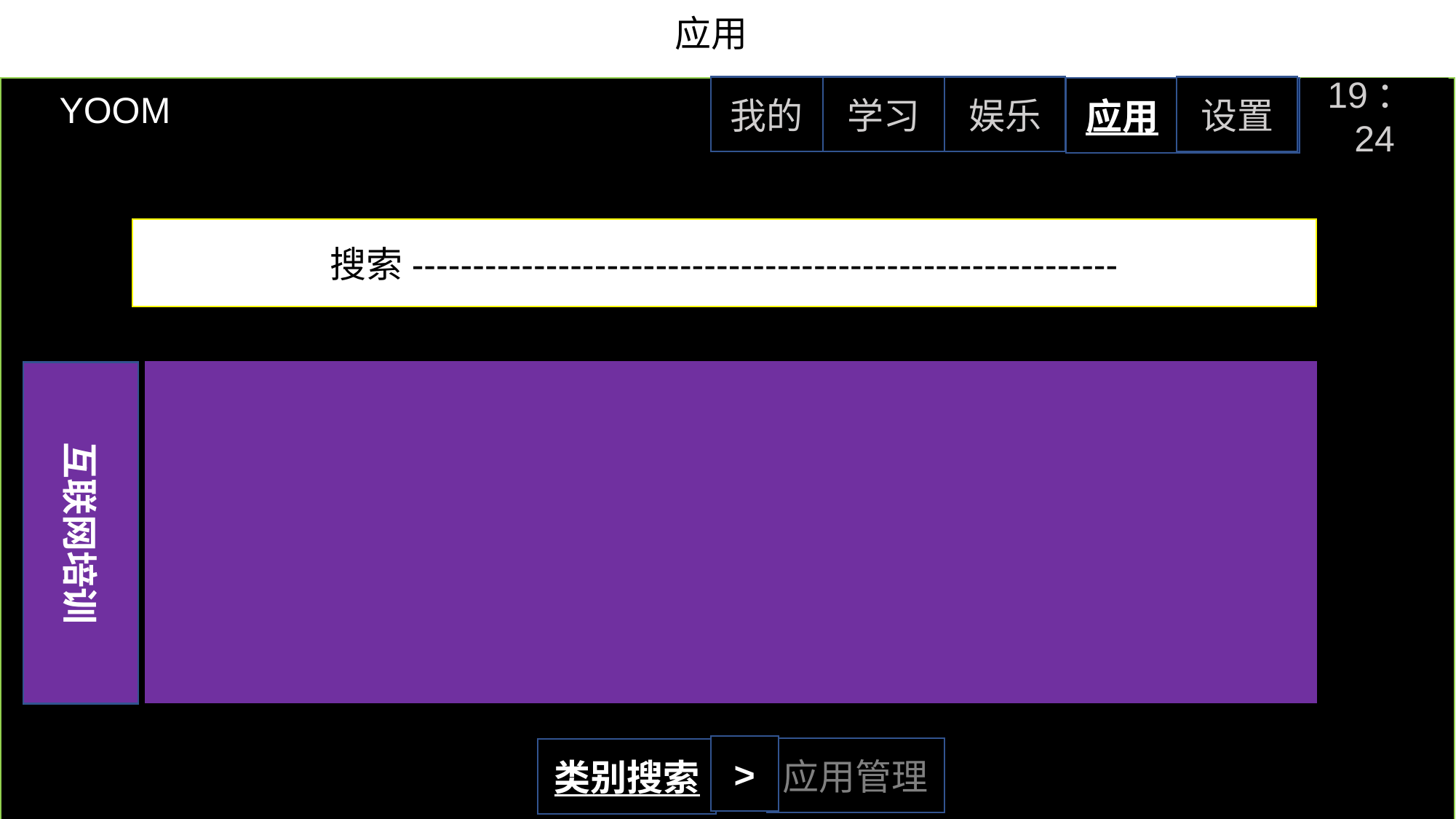

# 应用
YOOM
设置
我的
学习
娱乐

应用
设置
19：24
搜索----------------------------------------------------------
互联网培训

>
应用管理
类别搜索